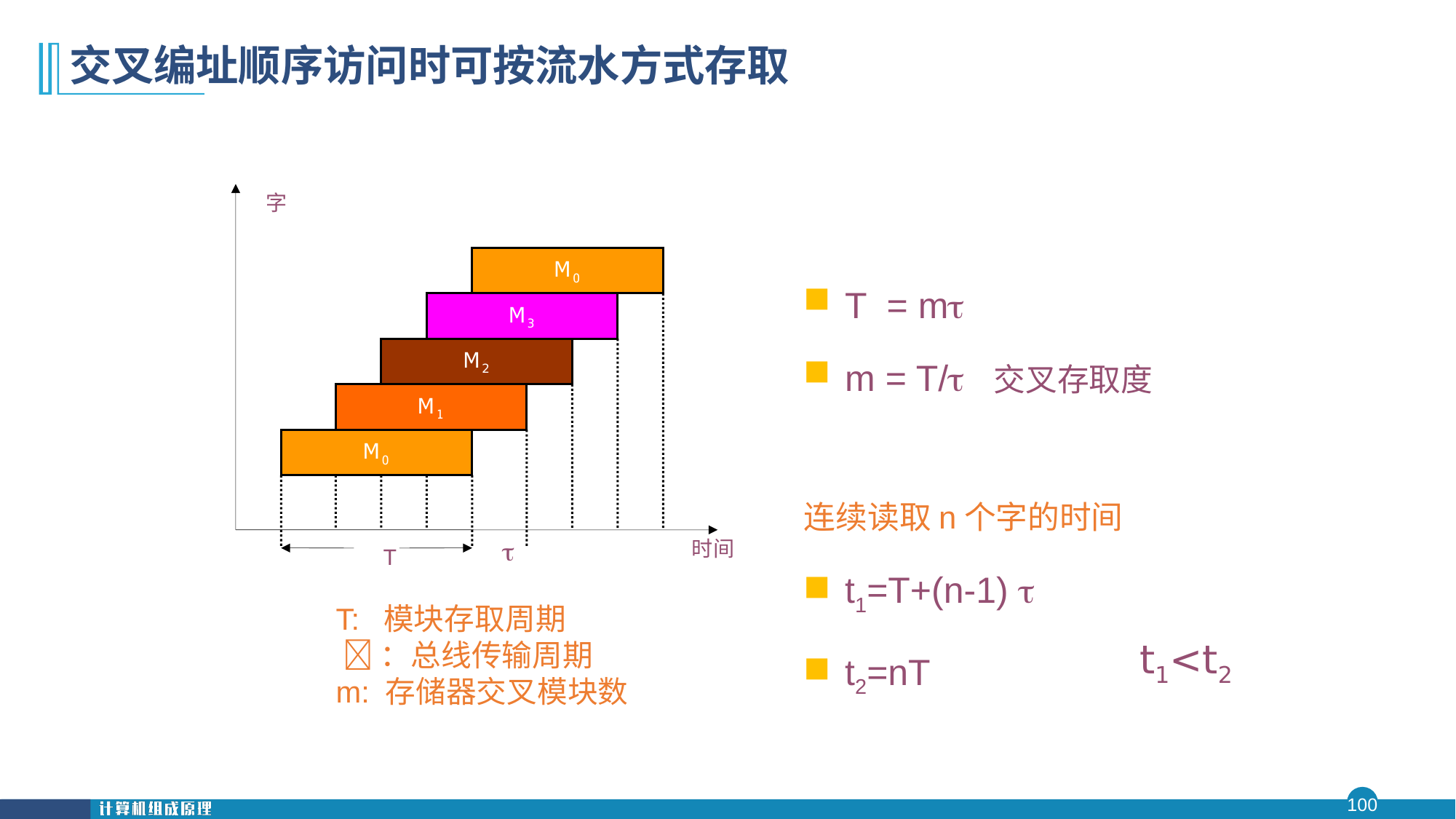

# 交叉编址顺序访问时可按流水方式存取

字
M0
T  = mτ
m = T/τ  交叉存取度

连续读取n个字的时间
t1=T+(n-1) τ
t2=nT
M3

M2

M1

M0

τ

时间
T

T:  模块存取周期
 τ：总线传输周期
m: 存储器交叉模块数
t1<t2